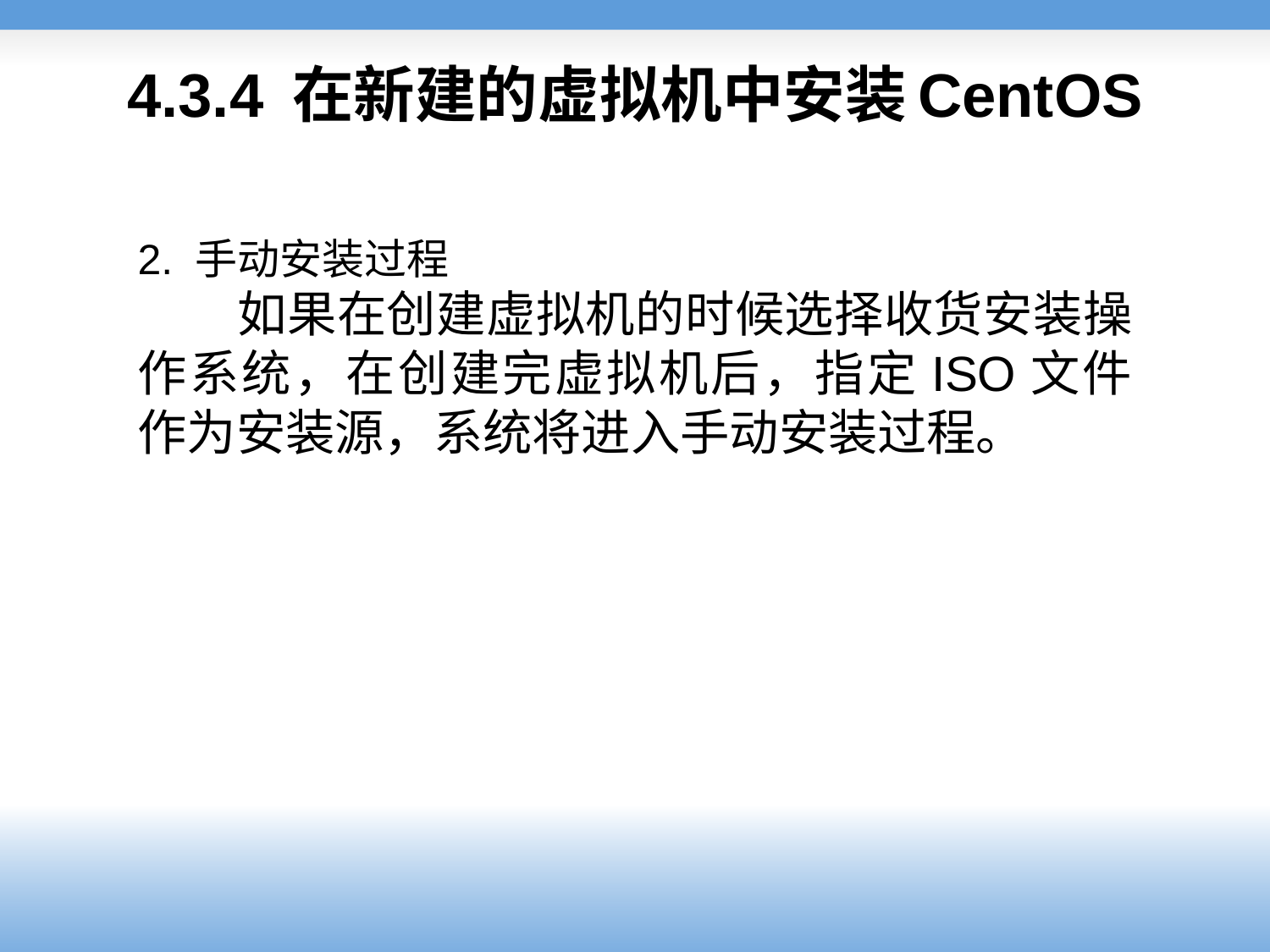

# 4.3.4 在新建的虚拟机中安装CentOS
2. 手动安装过程
如果在创建虚拟机的时候选择收货安装操作系统，在创建完虚拟机后，指定ISO文件作为安装源，系统将进入手动安装过程。